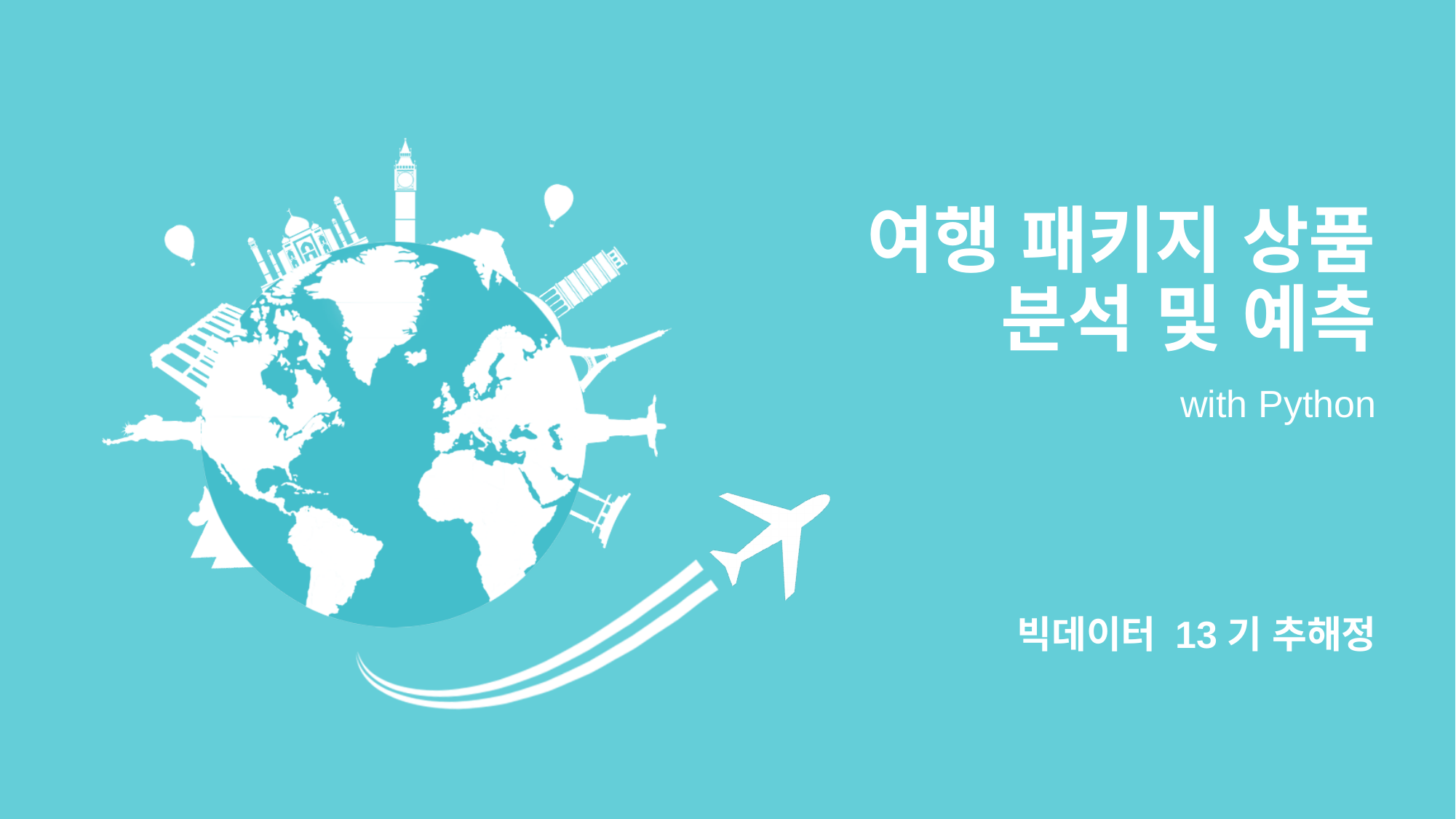

# 여행 패키지 상품 분석 및 예측
with Python
빅데이터 13기 추해정